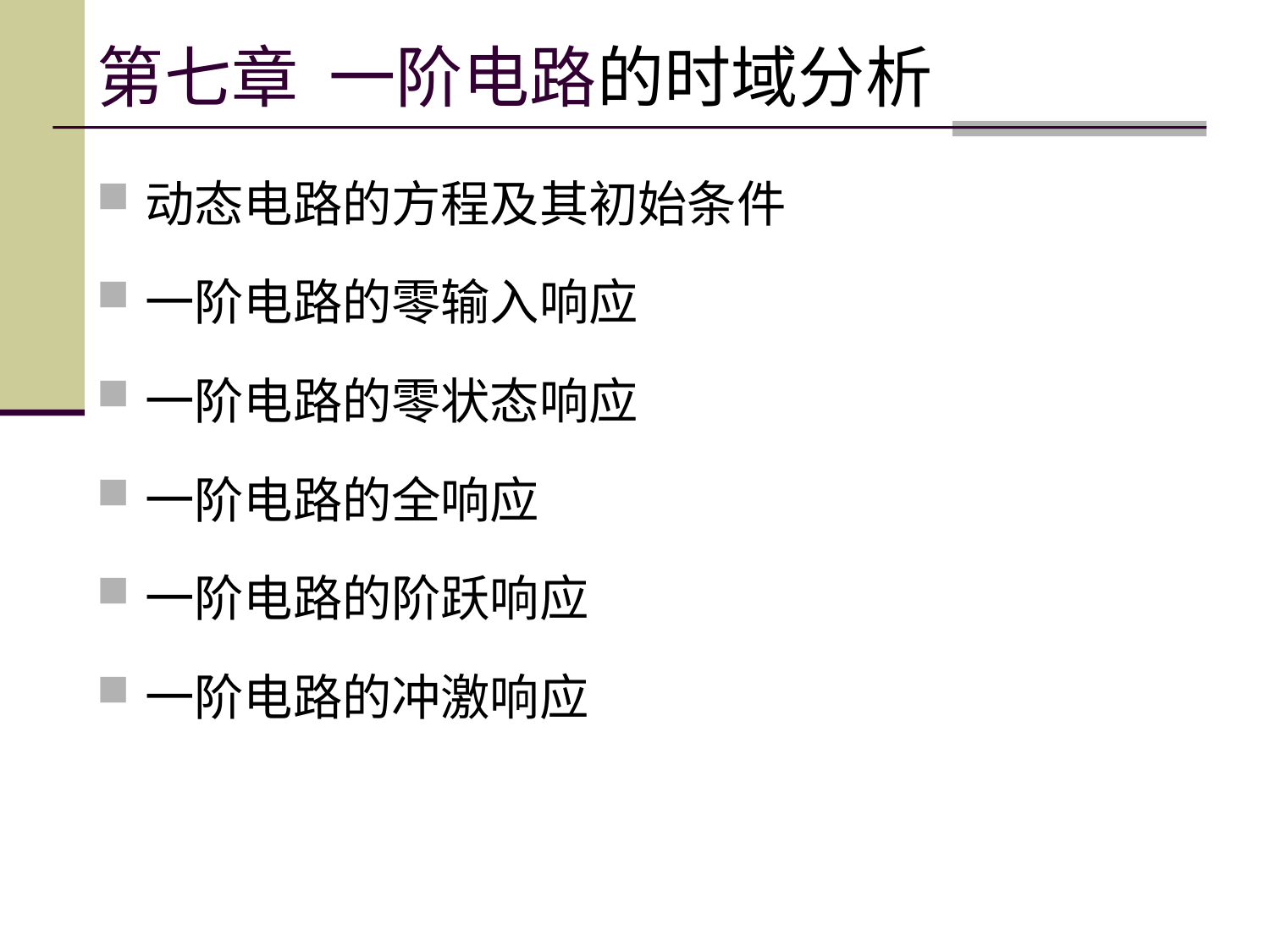

# 第七章  一阶电路的时域分析
动态电路的方程及其初始条件
一阶电路的零输入响应
一阶电路的零状态响应
一阶电路的全响应
一阶电路的阶跃响应
一阶电路的冲激响应